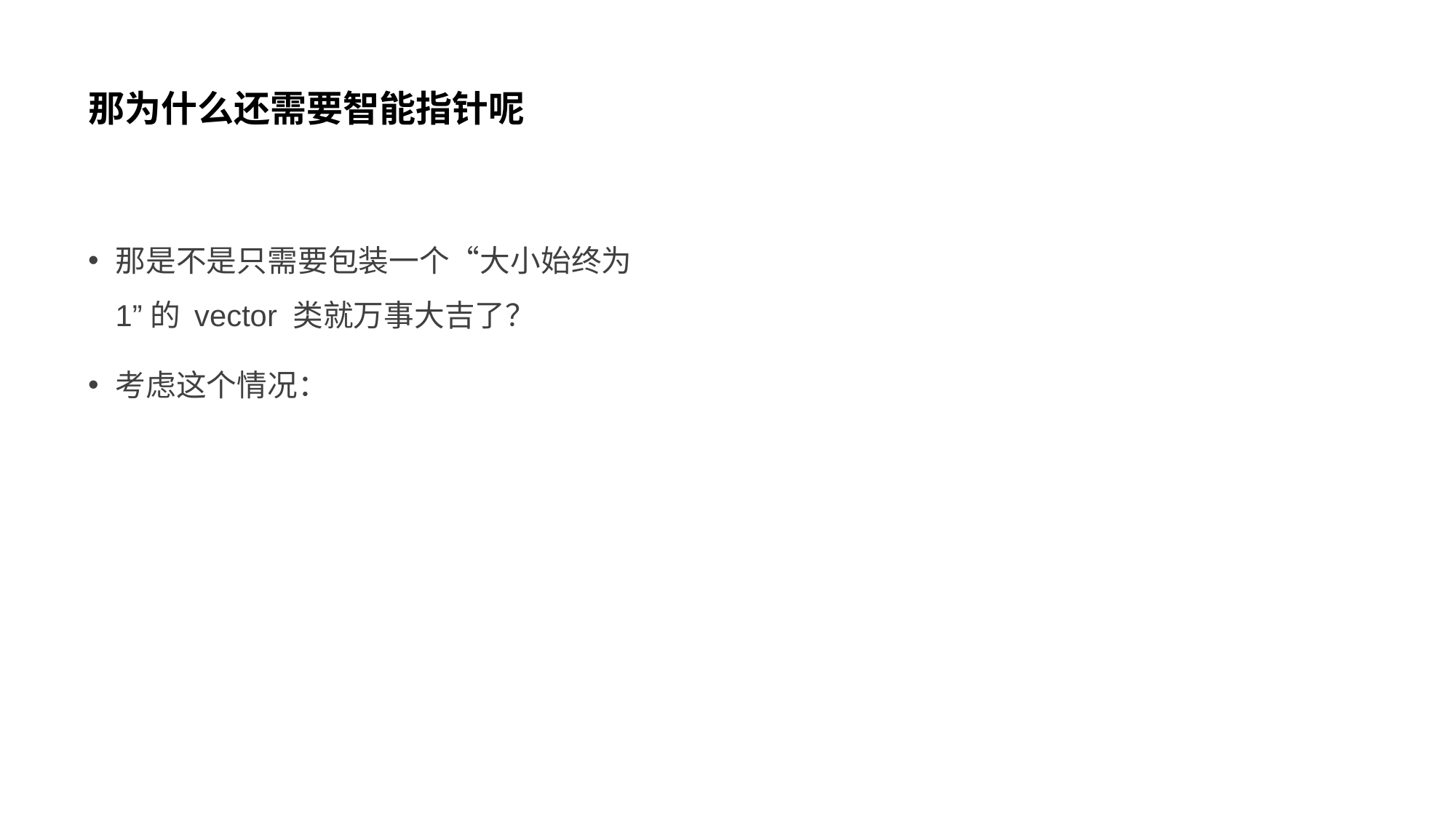

# 那为什么还需要智能指针呢
那是不是只需要包装一个“大小始终为1”的 vector 类就万事大吉了？
考虑这个情况：